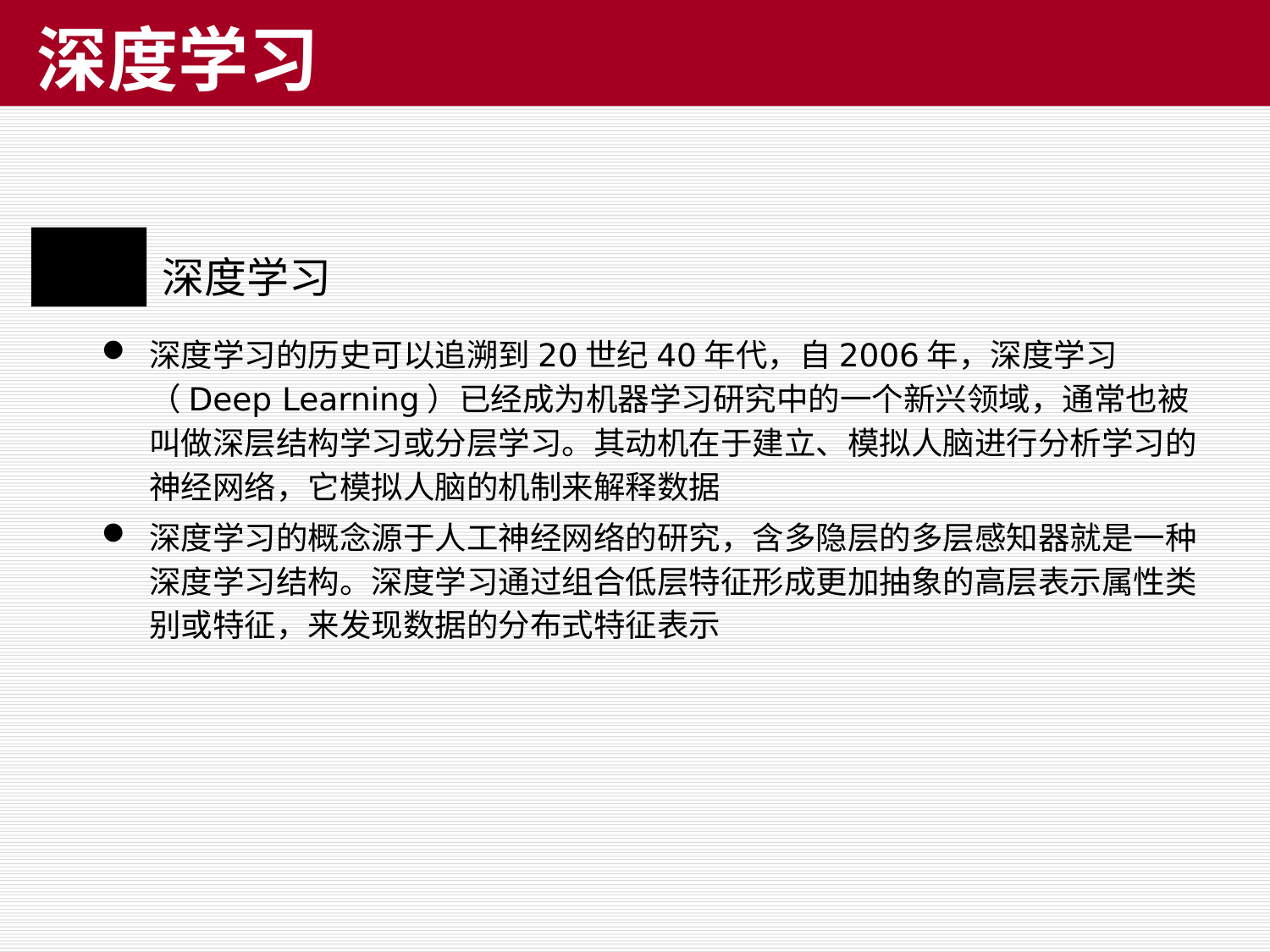

# 深度学习

深度学习
深度学习的历史可以追溯到20世纪40年代，自2006年，深度学习（Deep Learning）已经成为机器学习研究中的一个新兴领域，通常也被叫做深层结构学习或分层学习。其动机在于建立、模拟人脑进行分析学习的神经网络，它模拟人脑的机制来解释数据
深度学习的概念源于人工神经网络的研究，含多隐层的多层感知器就是一种深度学习结构。深度学习通过组合低层特征形成更加抽象的高层表示属性类别或特征，来发现数据的分布式特征表示
57